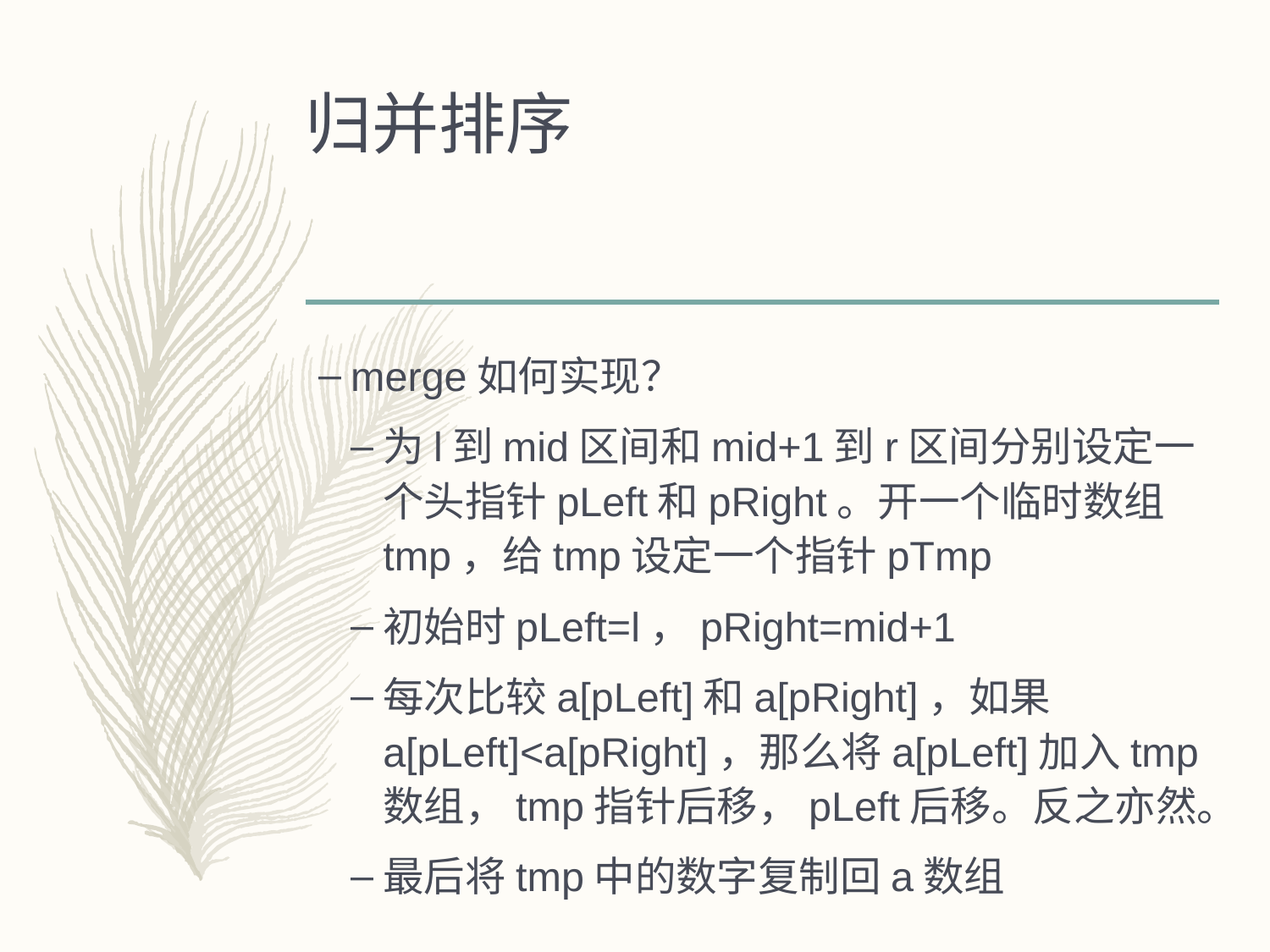

# 归并排序
merge如何实现？
为l到mid区间和mid+1到r区间分别设定一个头指针pLeft和pRight。开一个临时数组tmp，给tmp设定一个指针pTmp
初始时pLeft=l，pRight=mid+1
每次比较a[pLeft]和a[pRight]，如果a[pLeft]<a[pRight]，那么将a[pLeft]加入tmp数组，tmp指针后移，pLeft后移。反之亦然。
最后将tmp中的数字复制回a数组